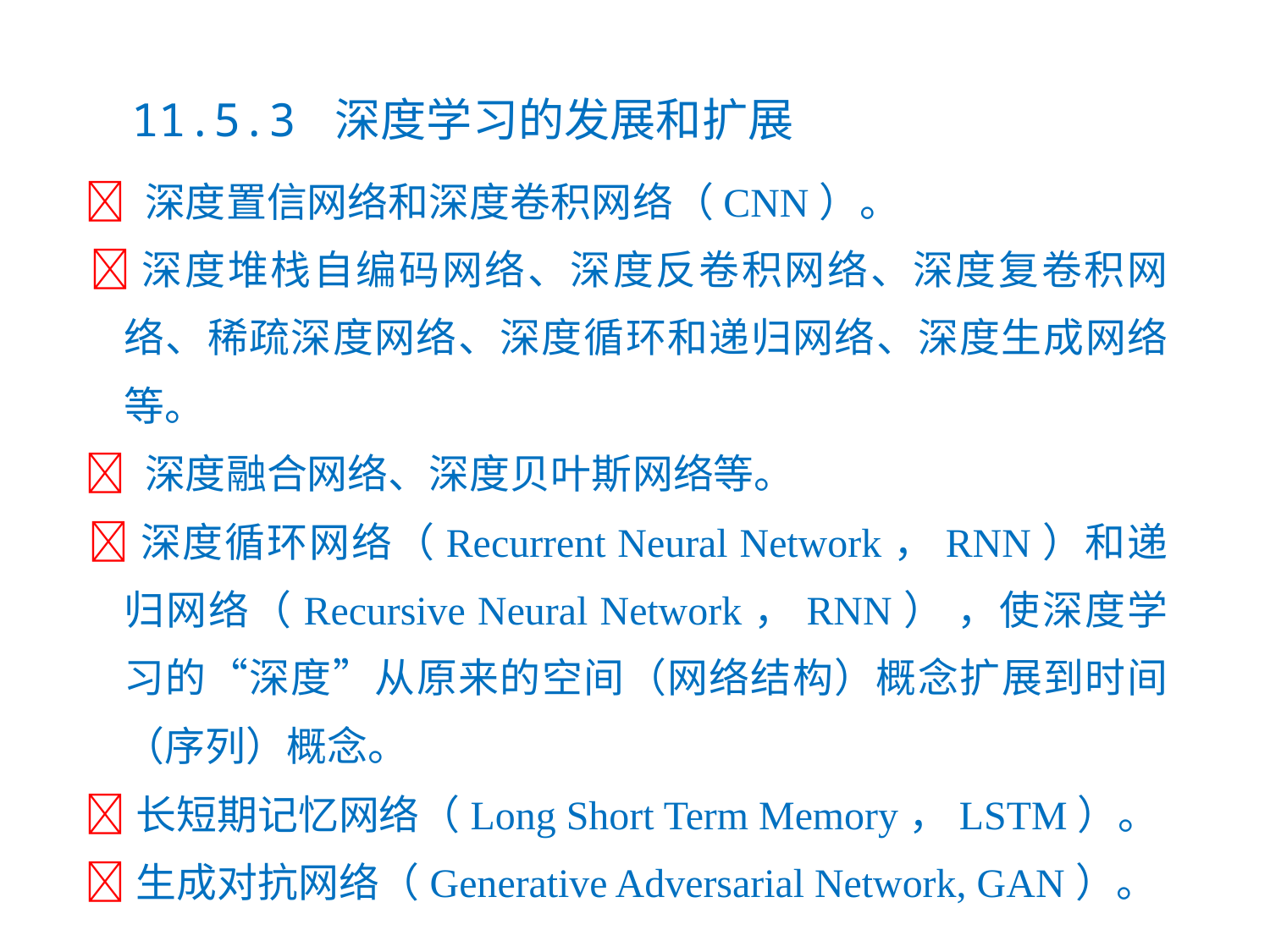

11.5.3 深度学习的发展和扩展
 ♦ 深度置信网络和深度卷积网络（CNN）。
 ♦深度堆栈自编码网络、深度反卷积网络、深度复卷积网络、稀疏深度网络、深度循环和递归网络、深度生成网络等。
 ♦ 深度融合网络、深度贝叶斯网络等。
 ♦深度循环网络（Recurrent Neural Network，RNN）和递归网络（Recursive Neural Network，RNN） ，使深度学习的“深度”从原来的空间（网络结构）概念扩展到时间（序列）概念。
 ♦长短期记忆网络（Long Short Term Memory，LSTM）。
 ♦生成对抗网络（Generative Adversarial Network, GAN）。